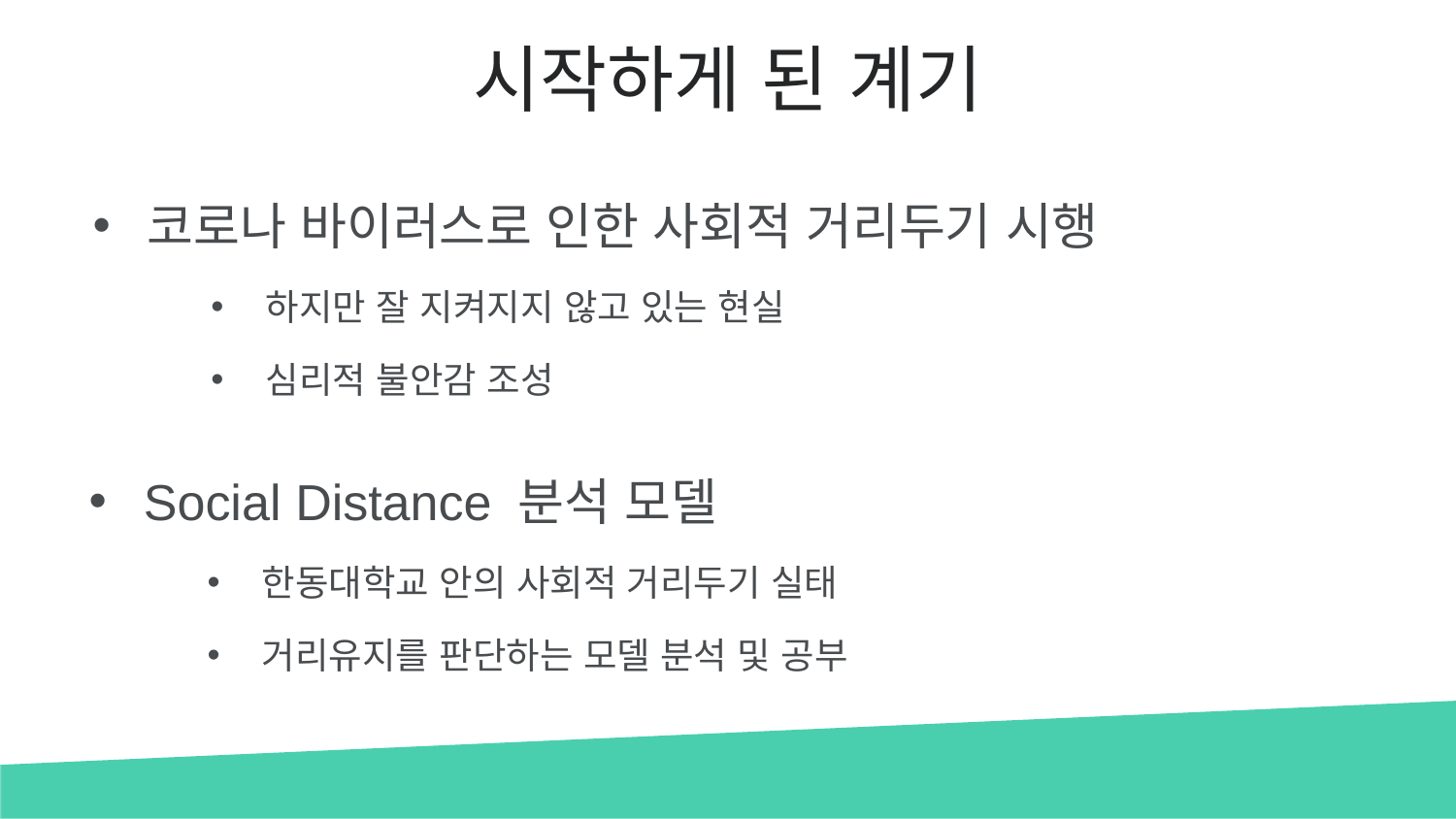

# 시작하게 된 계기
코로나 바이러스로 인한 사회적 거리두기 시행
하지만 잘 지켜지지 않고 있는 현실
심리적 불안감 조성
Social Distance 분석 모델
한동대학교 안의 사회적 거리두기 실태
거리유지를 판단하는 모델 분석 및 공부